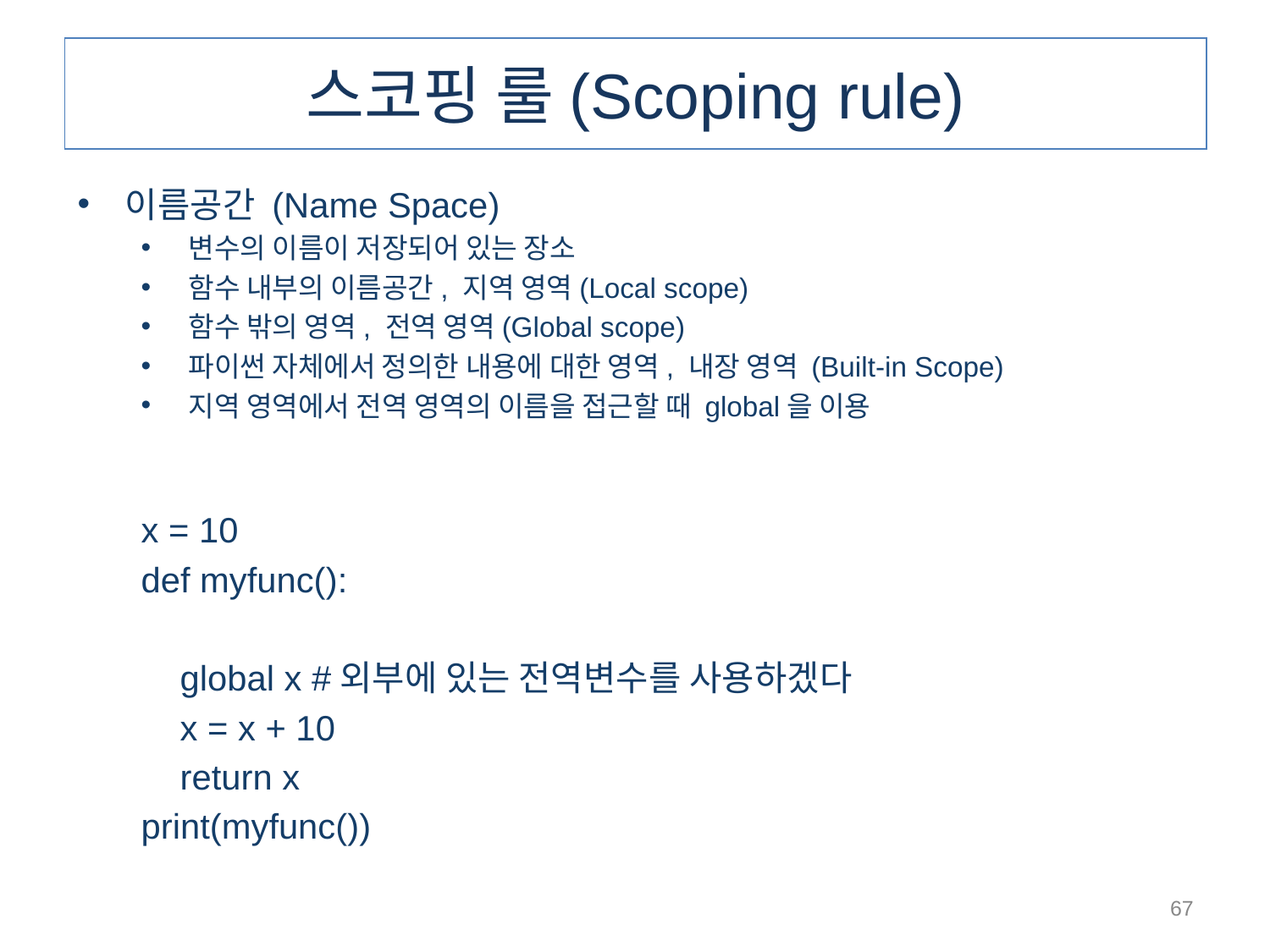

스코핑 룰(Scoping rule)
이름공간 (Name Space)
변수의 이름이 저장되어 있는 장소
함수 내부의 이름공간, 지역 영역(Local scope)
함수 밖의 영역, 전역 영역(Global scope)
파이썬 자체에서 정의한 내용에 대한 영역, 내장 영역 (Built-in Scope)
지역 영역에서 전역 영역의 이름을 접근할 때 global을 이용

x = 10
def myfunc():

    global x #외부에 있는 전역변수를 사용하겠다
    x = x + 10
    return x
print(myfunc())

67